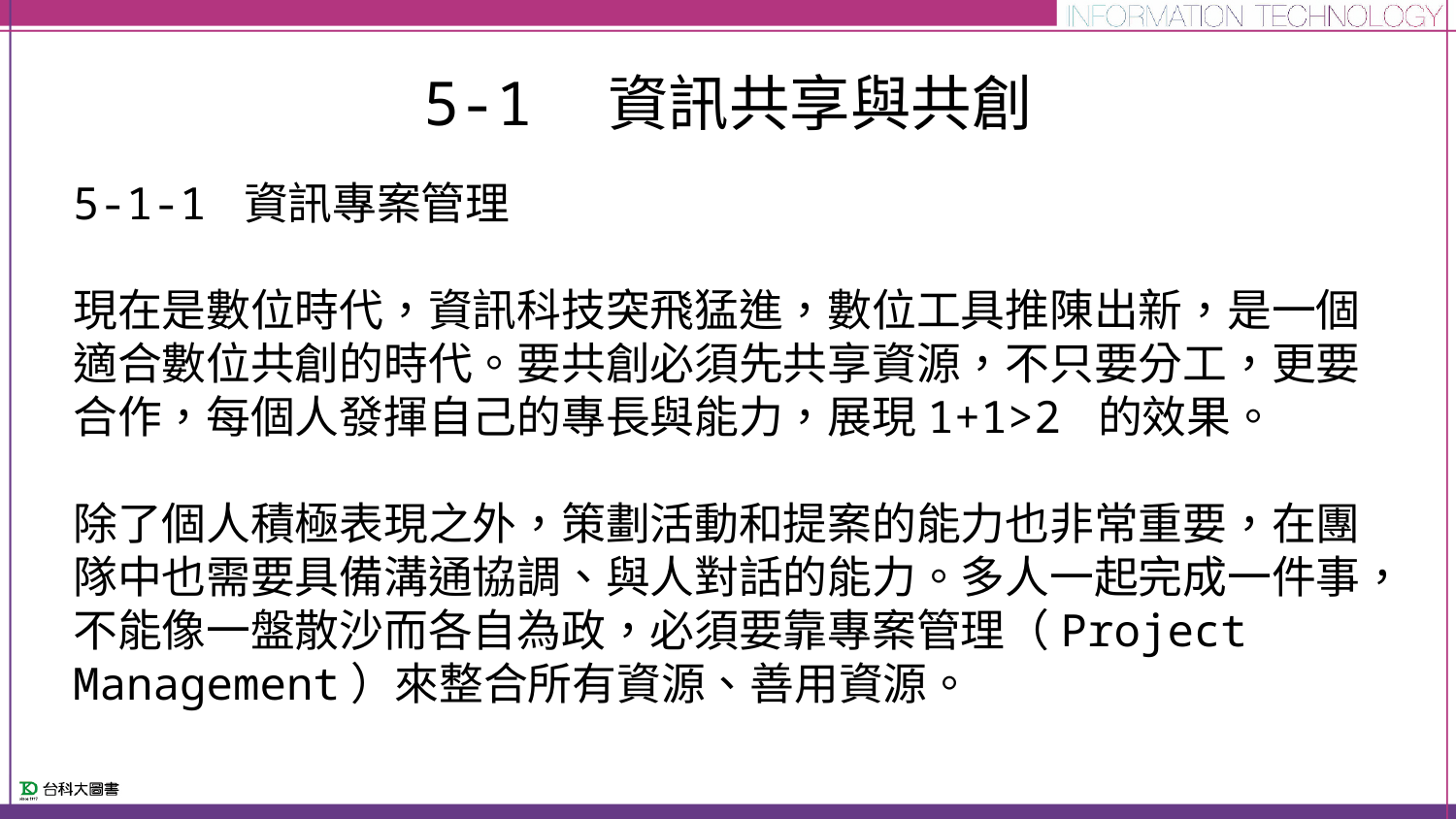

# 5-1　資訊共享與共創
5-1-1 資訊專案管理

現在是數位時代，資訊科技突飛猛進，數位工具推陳出新，是一個適合數位共創的時代。要共創必須先共享資源，不只要分工，更要合作，每個人發揮自己的專長與能力，展現1+1>2 的效果。

除了個人積極表現之外，策劃活動和提案的能力也非常重要，在團隊中也需要具備溝通協調、與人對話的能力。多人一起完成一件事，不能像一盤散沙而各自為政，必須要靠專案管理（Project Management）來整合所有資源、善用資源。